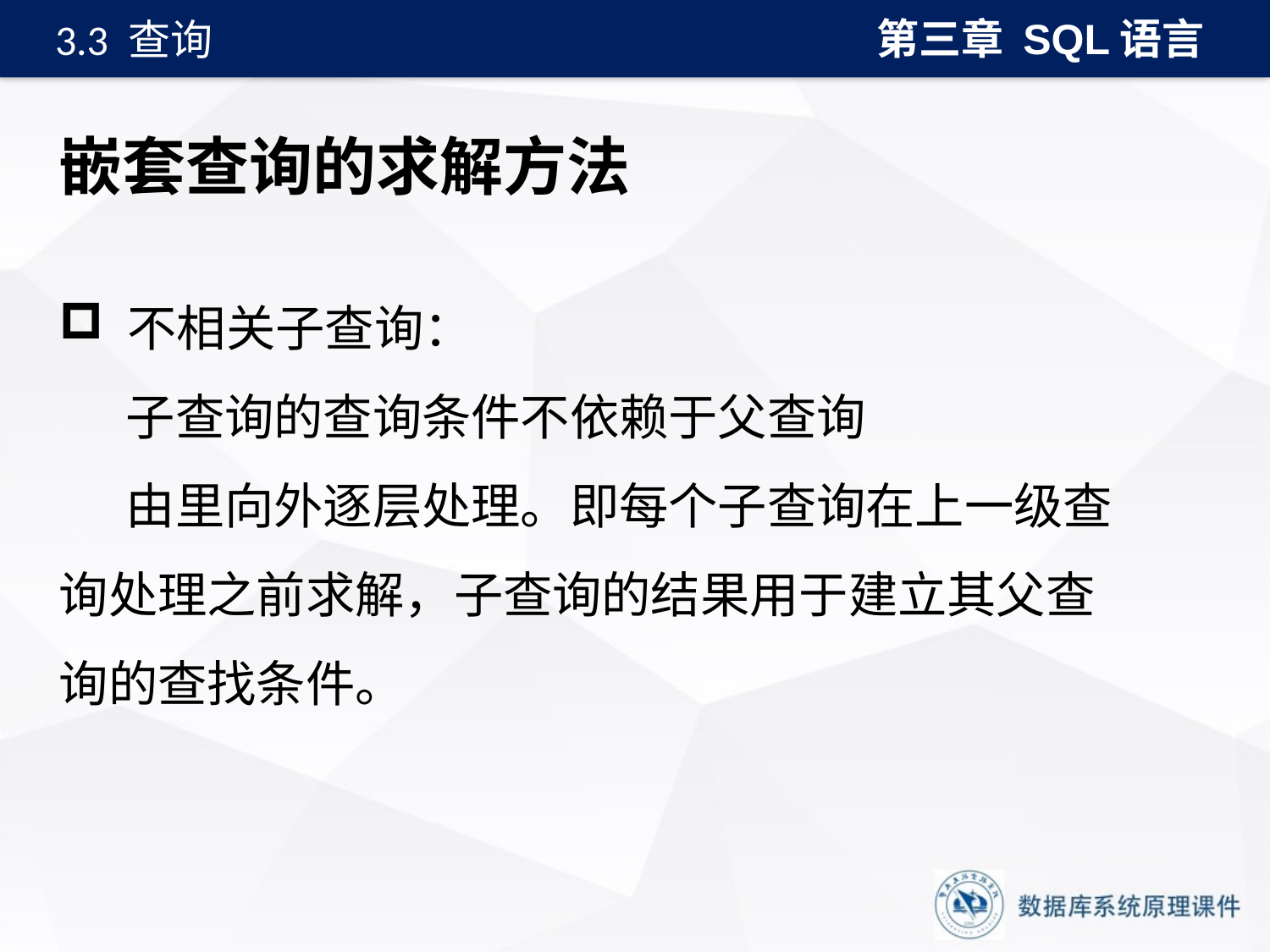

第三章 SQL语言
3.3 查询
# 嵌套查询的求解方法
 不相关子查询：
     子查询的查询条件不依赖于父查询
     由里向外逐层处理。即每个子查询在上一级查询处理之前求解，子查询的结果用于建立其父查询的查找条件。